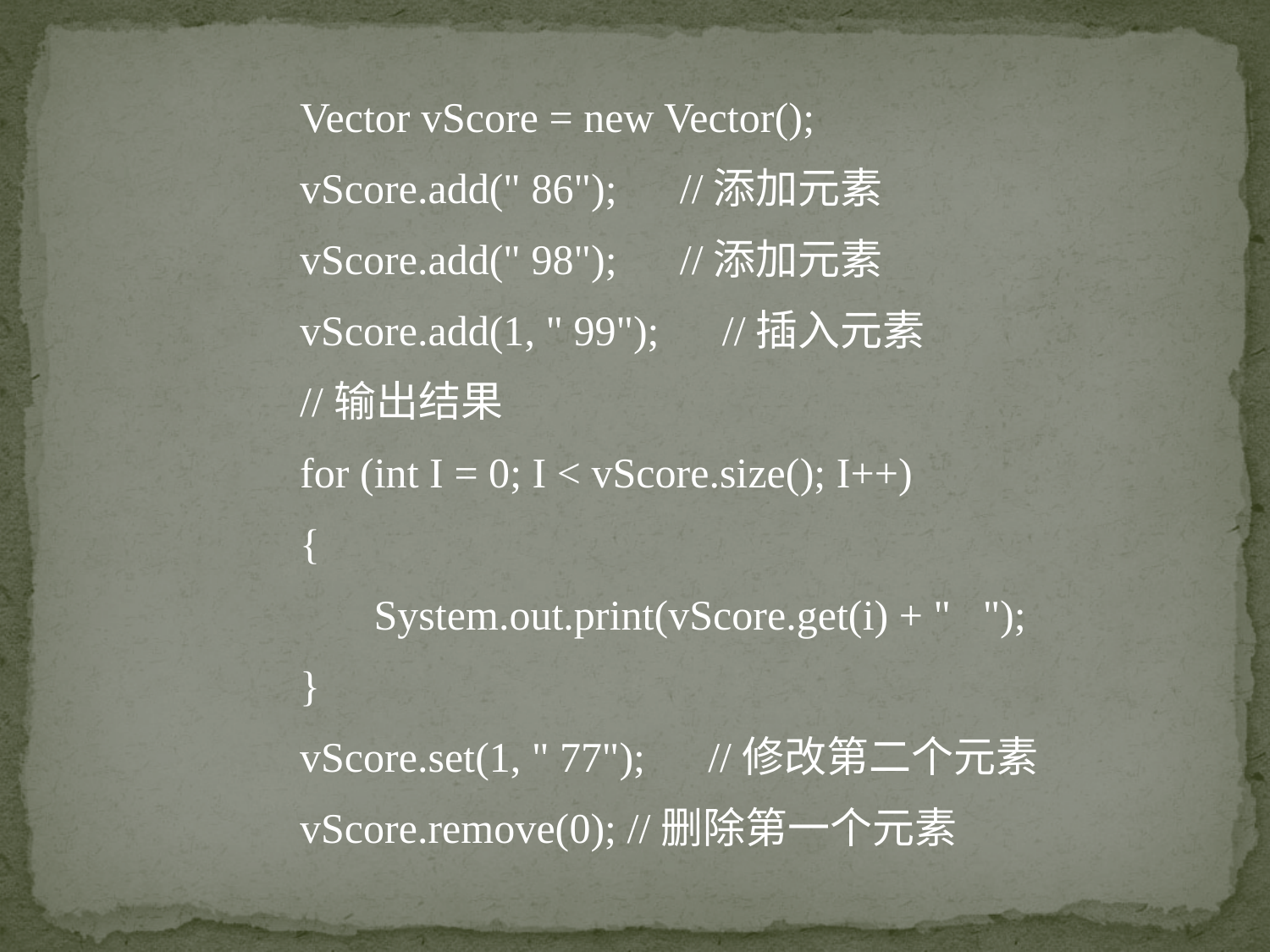

Vector vScore = new Vector();
	vScore.add(" 86");　//添加元素
	vScore.add(" 98");　//添加元素
	vScore.add(1, " 99");　//插入元素
	//输出结果
	for (int I = 0; I < vScore.size(); I++)
	{
	       System.out.print(vScore.get(i) + "   ");
	}
	vScore.set(1, " 77");　//修改第二个元素
	vScore.remove(0); //删除第一个元素